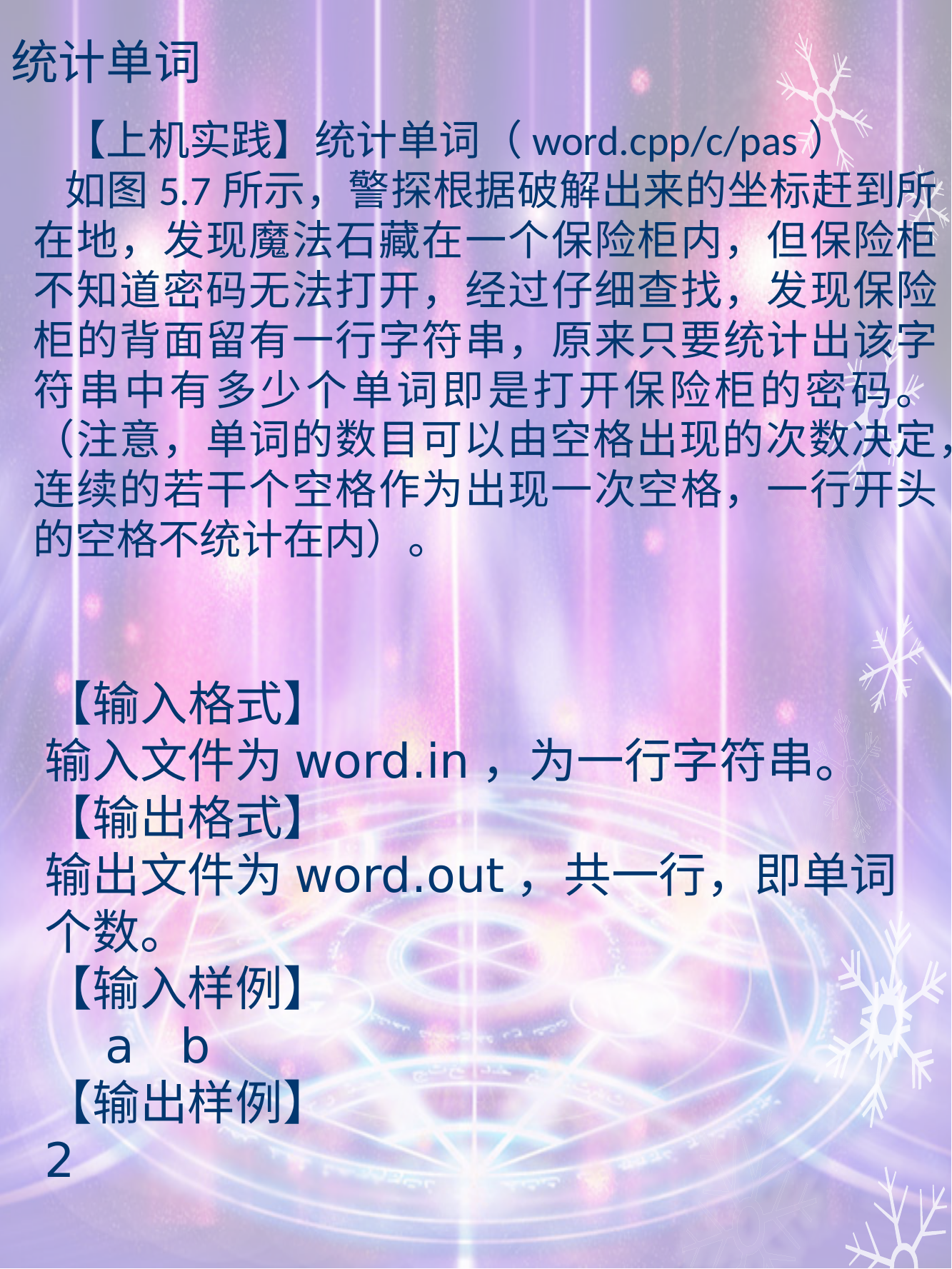

# 统计单词
【上机实践】统计单词（word.cpp/c/pas）
如图5.7所示，警探根据破解出来的坐标赶到所在地，发现魔法石藏在一个保险柜内，但保险柜不知道密码无法打开，经过仔细查找，发现保险柜的背面留有一行字符串，原来只要统计出该字符串中有多少个单词即是打开保险柜的密码。（注意，单词的数目可以由空格出现的次数决定，连续的若干个空格作为出现一次空格，一行开头的空格不统计在内）。

【输入格式】
输入文件为word.in，为一行字符串。
【输出格式】
输出文件为word.out，共一行，即单词个数。
【输入样例】
    a   b
【输出样例】
2